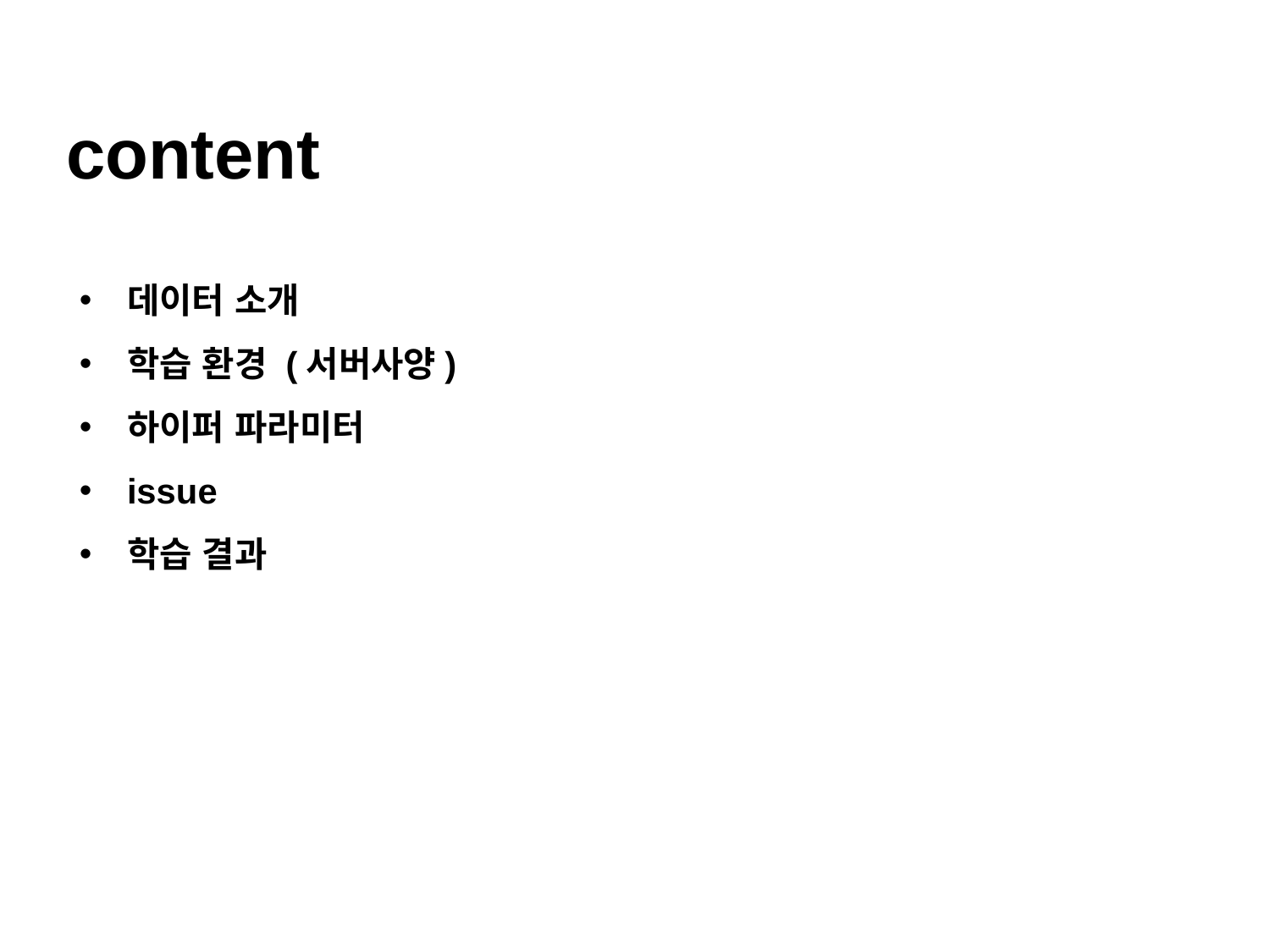

content
데이터 소개
학습 환경 (서버사양)
하이퍼 파라미터
issue
학습 결과